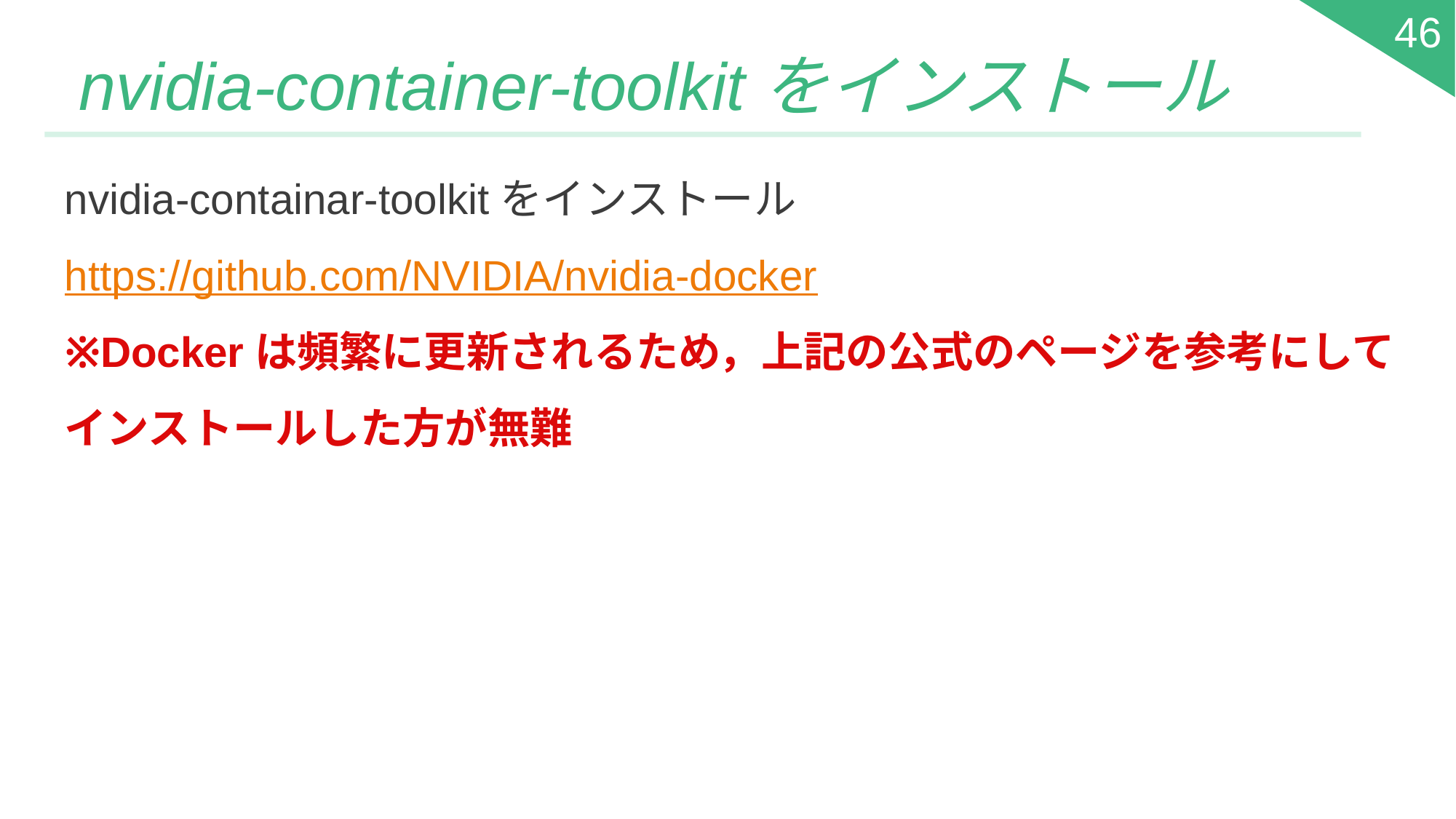

46
# nvidia-container-toolkitをインストール
nvidia-containar-toolkitをインストール
https://github.com/NVIDIA/nvidia-docker
※Dockerは頻繁に更新されるため，上記の公式のページを参考にしてインストールした方が無難